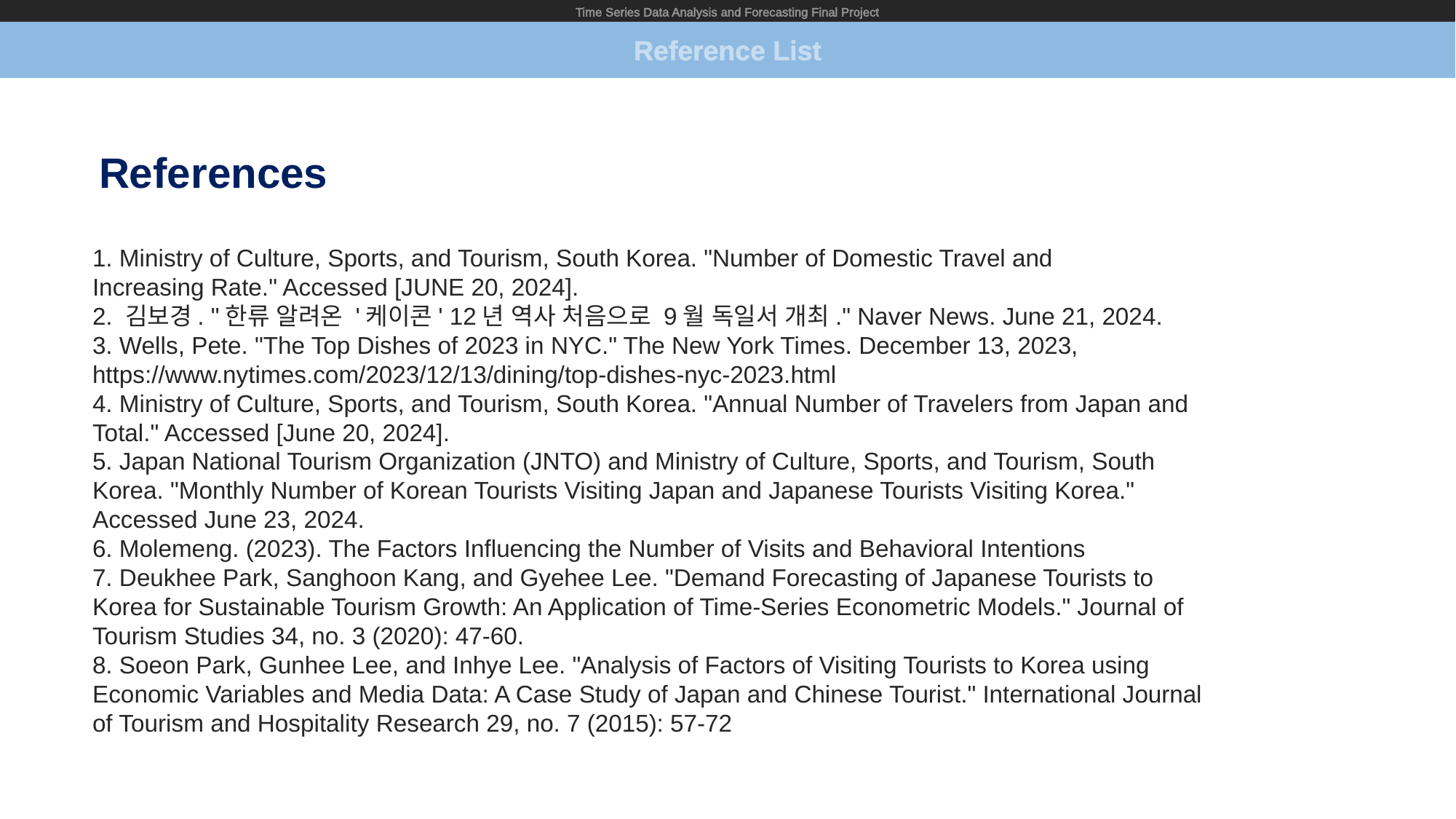

Time Series Data Analysis and Forecasting Final Project

Reference List

References
1. Ministry of Culture, Sports, and Tourism, South Korea. "Number of Domestic Travel and
Increasing Rate." Accessed [JUNE 20, 2024].
2. 김보경. "한류 알려온 '케이콘' 12년 역사 처음으로 9월 독일서 개최." Naver News. June 21, 2024.
3. Wells, Pete. "The Top Dishes of 2023 in NYC." The New York Times. December 13, 2023,
https://www.nytimes.com/2023/12/13/dining/top-dishes-nyc-2023.html
4. Ministry of Culture, Sports, and Tourism, South Korea. "Annual Number of Travelers from Japan and Total." Accessed [June 20, 2024].
5. Japan National Tourism Organization (JNTO) and Ministry of Culture, Sports, and Tourism, South Korea. "Monthly Number of Korean Tourists Visiting Japan and Japanese Tourists Visiting Korea." Accessed June 23, 2024.
6. Molemeng. (2023). The Factors Influencing the Number of Visits and Behavioral Intentions
7. Deukhee Park, Sanghoon Kang, and Gyehee Lee. "Demand Forecasting of Japanese Tourists to Korea for Sustainable Tourism Growth: An Application of Time-Series Econometric Models." Journal of Tourism Studies 34, no. 3 (2020): 47-60.
8. Soeon Park, Gunhee Lee, and Inhye Lee. "Analysis of Factors of Visiting Tourists to Korea using Economic Variables and Media Data: A Case Study of Japan and Chinese Tourist." International Journal of Tourism and Hospitality Research 29, no. 7 (2015): 57-72